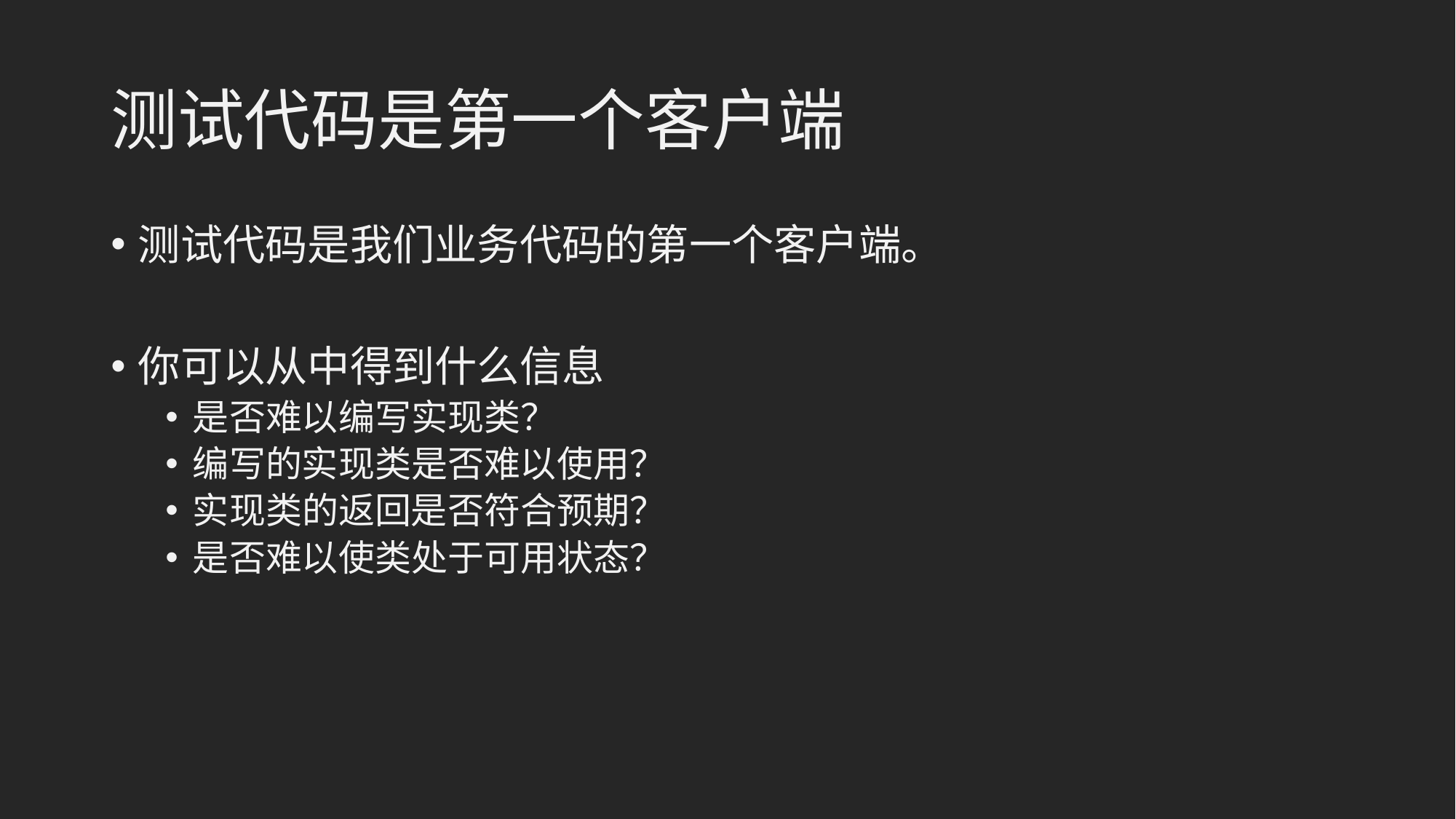

# 测试代码是第一个客户端
测试代码是我们业务代码的第一个客户端。

你可以从中得到什么信息
是否难以编写实现类？
编写的实现类是否难以使用？
实现类的返回是否符合预期？
是否难以使类处于可用状态？